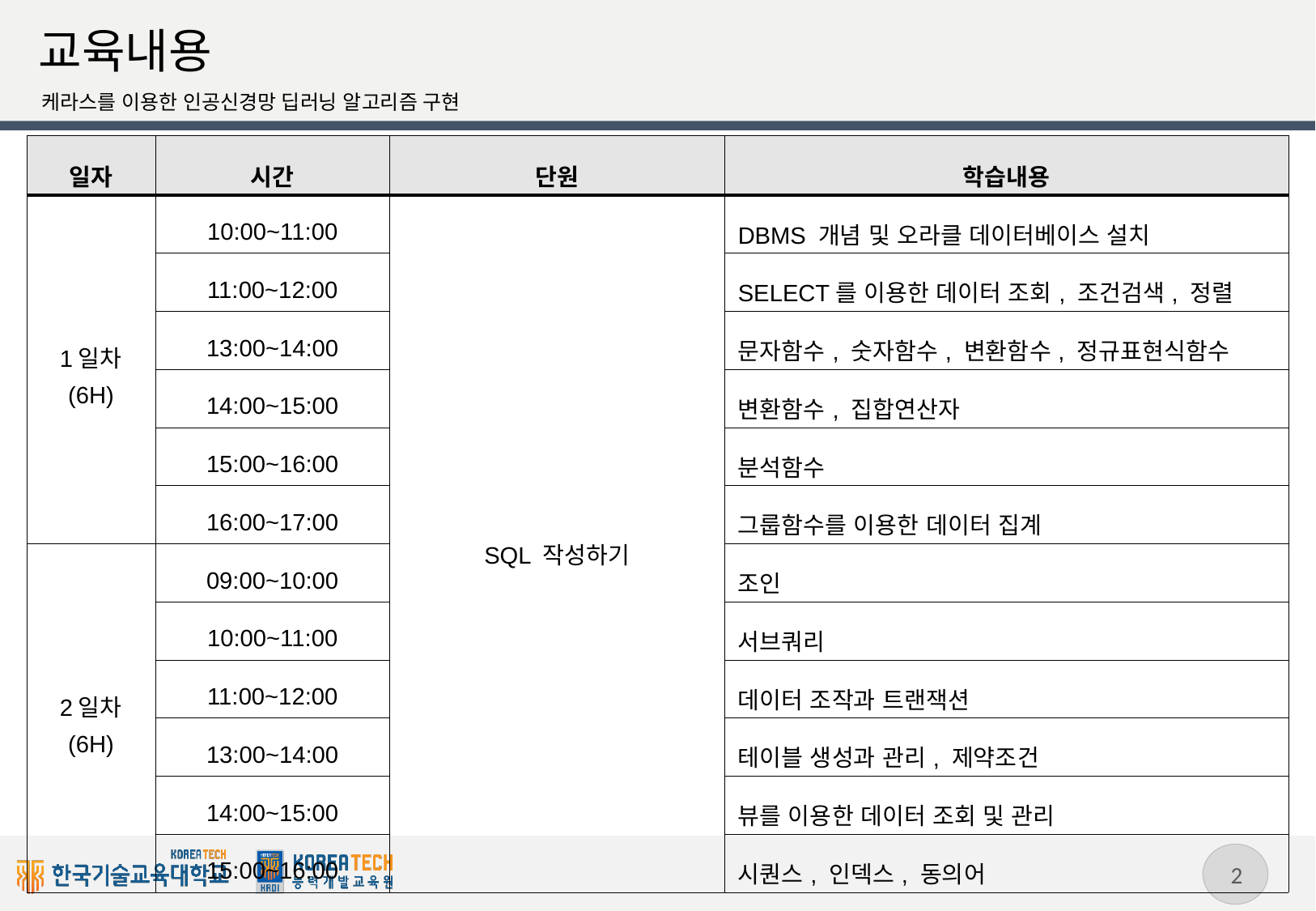

# 교육내용
케라스를 이용한 인공신경망 딥러닝 알고리즘 구현

| 일자 | 시간 | 단원 | 학습내용 |
| --- | --- | --- | --- |
| 1일차 (6H) | 10:00~11:00 | SQL 작성하기 | DBMS 개념 및 오라클 데이터베이스 설치 |
|  | 11:00~12:00 |  | SELECT를 이용한 데이터 조회, 조건검색, 정렬 |
|  | 13:00~14:00 |  | 문자함수, 숫자함수, 변환함수, 정규표현식함수 |
|  | 14:00~15:00 |  | 변환함수, 집합연산자 |
|  | 15:00~16:00 |  | 분석함수 |
|  | 16:00~17:00 |  | 그룹함수를 이용한 데이터 집계 |
| 2일차 (6H) | 09:00~10:00 |  | 조인 |
|  | 10:00~11:00 |  | 서브쿼리 |
|  | 11:00~12:00 |  | 데이터 조작과 트랜잭션 |
|  | 13:00~14:00 |  | 테이블 생성과 관리, 제약조건 |
|  | 14:00~15:00 |  | 뷰를 이용한 데이터 조회 및 관리 |
|  | 15:00~16:00 |  | 시퀀스, 인덱스, 동의어 |